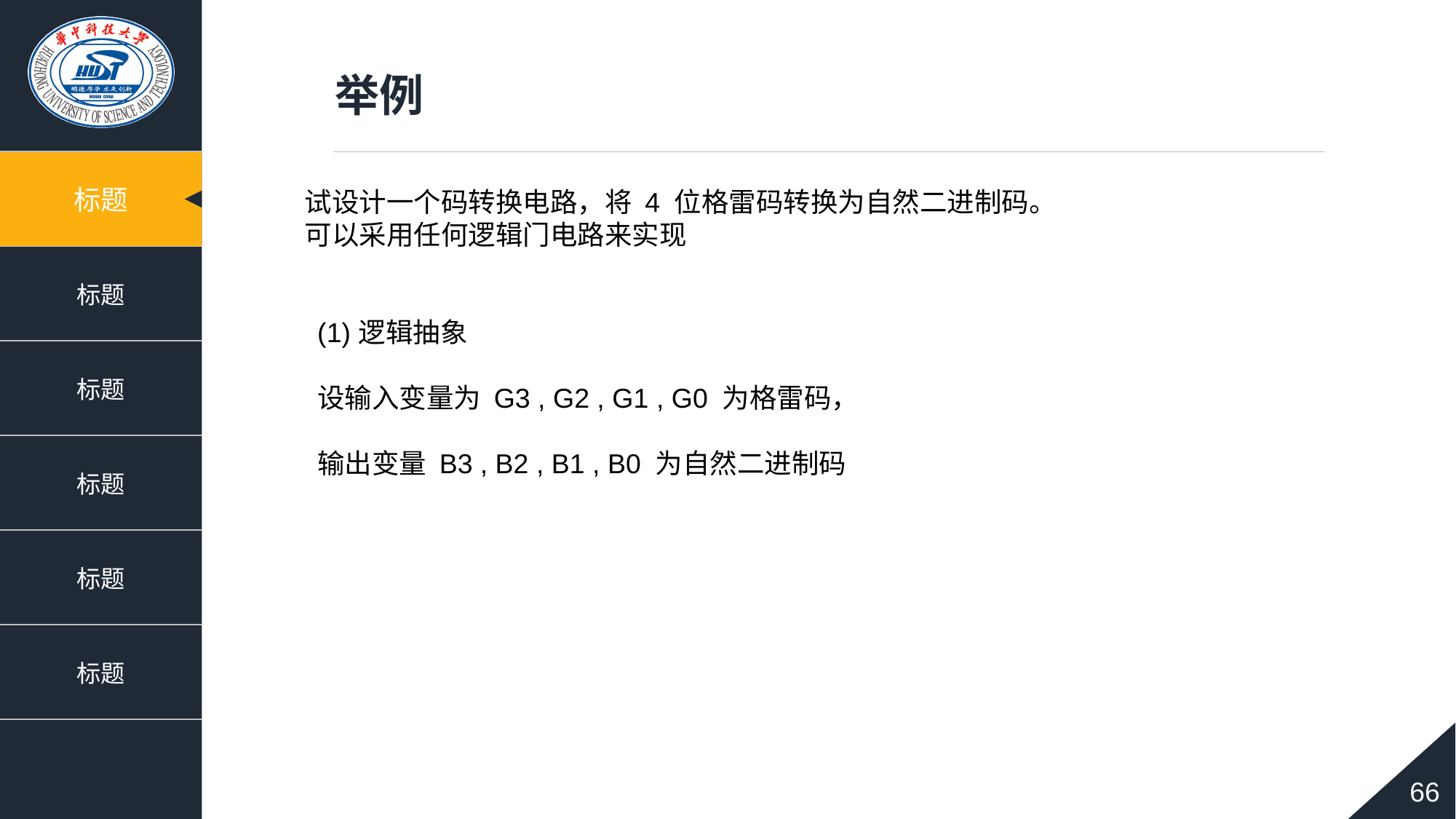

举例
试设计一个码转换电路，将 4 位格雷码转换为自然二进制码。可以采用任何逻辑门电路来实现
逻辑抽象

设输入变量为 G3 , G2 , G1 , G0 为格雷码，

输出变量 B3 , B2 , B1 , B0 为自然二进制码